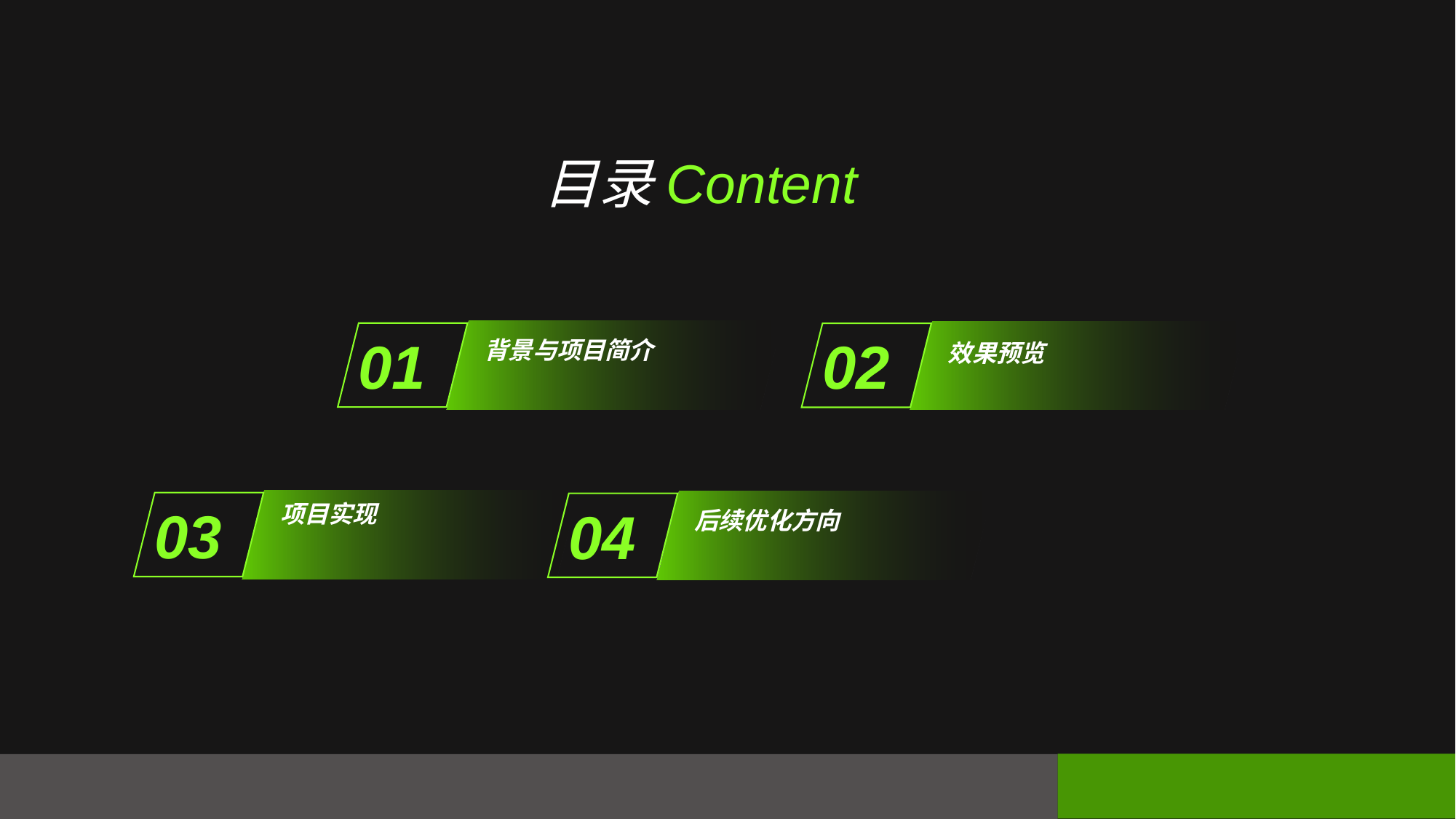

目录Content

01
背景与项目简介

02
效果预览

03
项目实现

04
后续优化方向

2